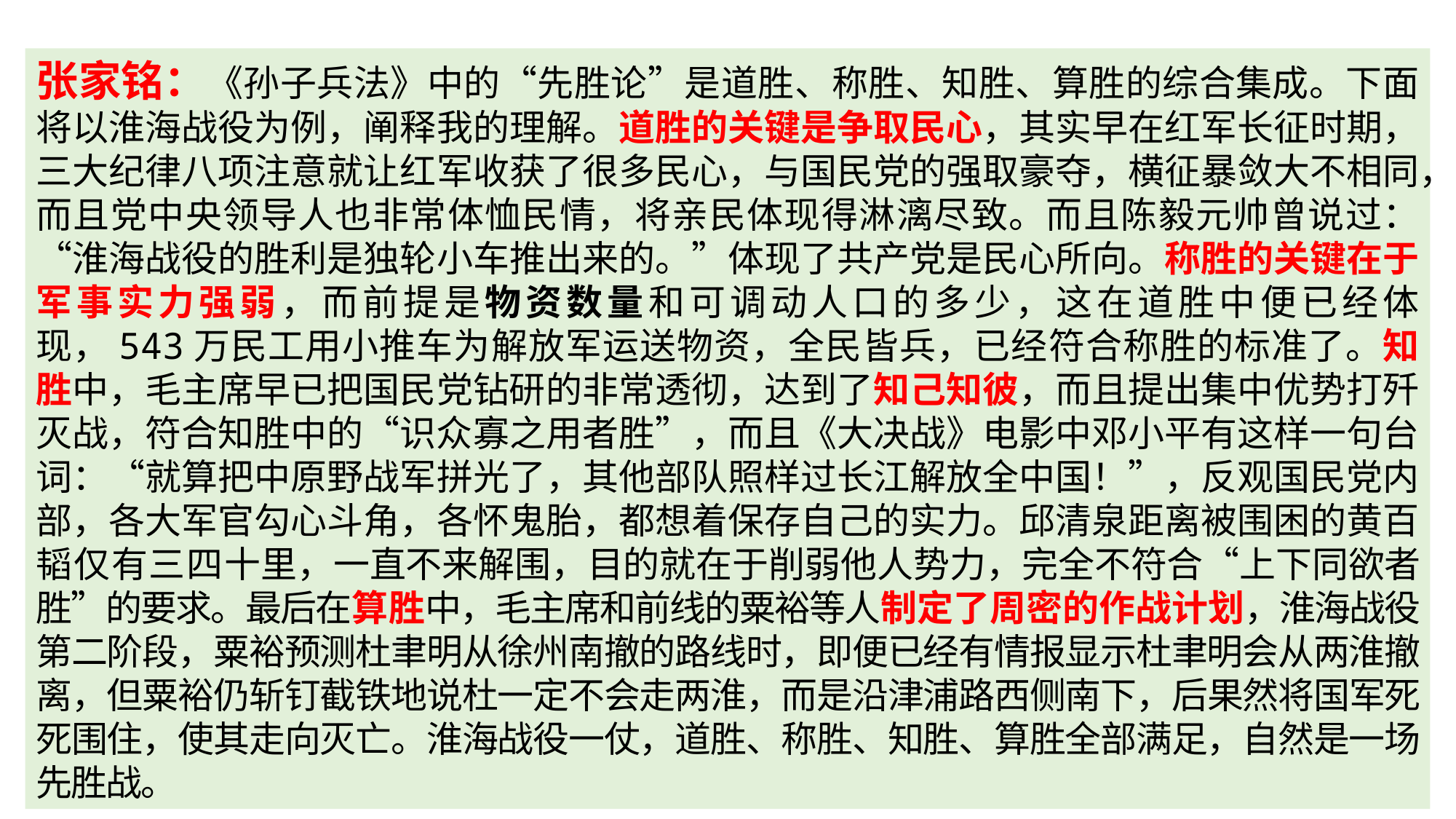

张家铭：《孙子兵法》中的“先胜论”是道胜、称胜、知胜、算胜的综合集成。下面将以淮海战役为例，阐释我的理解。道胜的关键是争取民心，其实早在红军长征时期，三大纪律八项注意就让红军收获了很多民心，与国民党的强取豪夺，横征暴敛大不相同，而且党中央领导人也非常体恤民情，将亲民体现得淋漓尽致。而且陈毅元帅曾说过：“淮海战役的胜利是独轮小车推出来的。”体现了共产党是民心所向。称胜的关键在于军事实力强弱，而前提是物资数量和可调动人口的多少，这在道胜中便已经体现，543万民工用小推车为解放军运送物资，全民皆兵，已经符合称胜的标准了。知胜中，毛主席早已把国民党钻研的非常透彻，达到了知己知彼，而且提出集中优势打歼灭战，符合知胜中的“识众寡之用者胜”，而且《大决战》电影中邓小平有这样一句台词：“就算把中原野战军拼光了，其他部队照样过长江解放全中国！”，反观国民党内部，各大军官勾心斗角，各怀鬼胎，都想着保存自己的实力。邱清泉距离被围困的黄百韬仅有三四十里，一直不来解围，目的就在于削弱他人势力，完全不符合“上下同欲者胜”的要求。最后在算胜中，毛主席和前线的粟裕等人制定了周密的作战计划，淮海战役第二阶段，粟裕预测杜聿明从徐州南撤的路线时，即便已经有情报显示杜聿明会从两淮撤离，但粟裕仍斩钉截铁地说杜一定不会走两淮，而是沿津浦路西侧南下，后果然将国军死死围住，使其走向灭亡。淮海战役一仗，道胜、称胜、知胜、算胜全部满足，自然是一场先胜战。